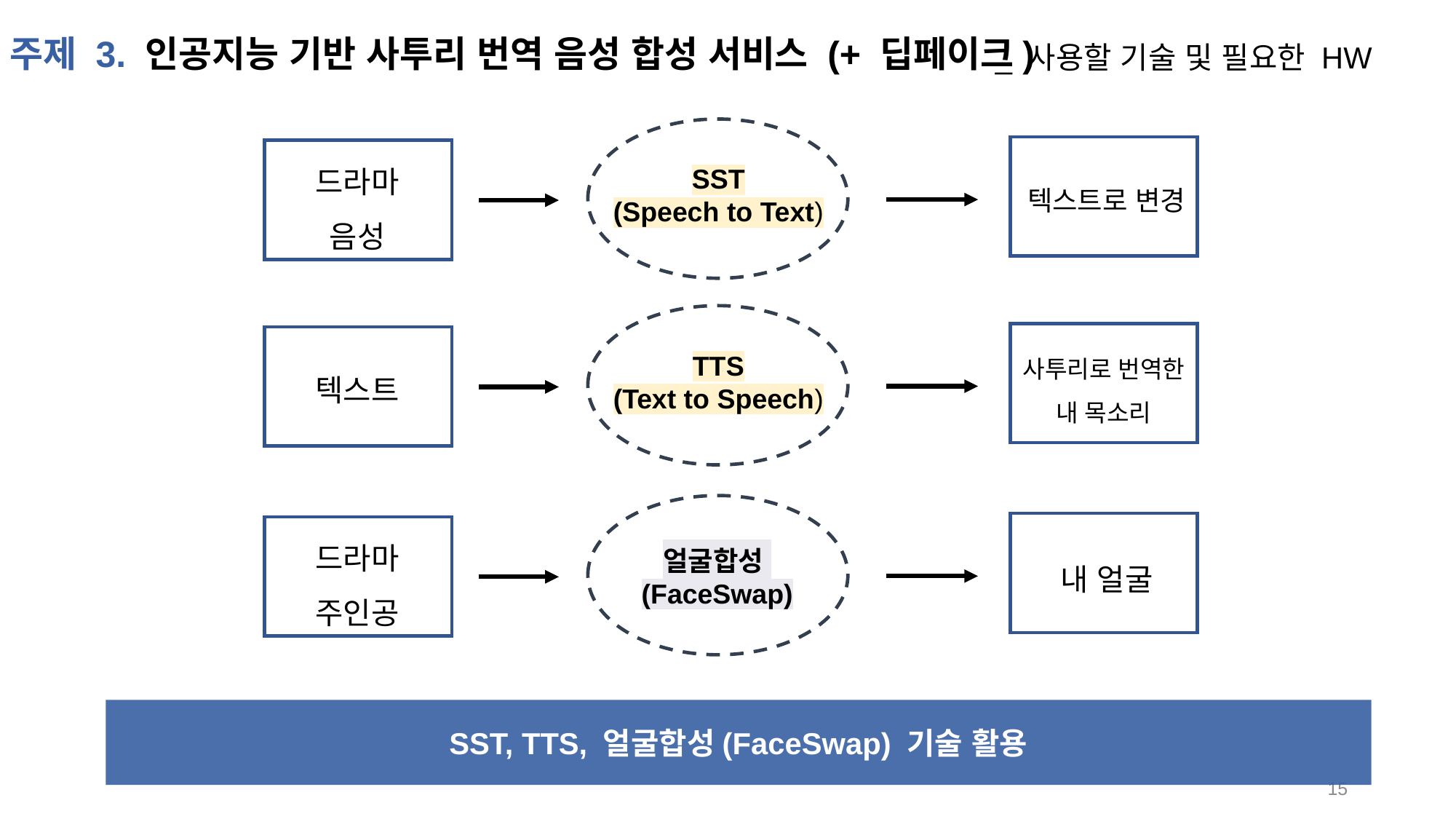

주제 3. 인공지능 기반 사투리 번역 음성 합성 서비스 (+ 딥페이크)
_ 사용할 기술 및 필요한 HW

드라마 음성

SST
(Speech to Text)
텍스트로 변경

사투리로 번역한 내 목소리
TTS
(Text to Speech)
텍스트

드라마 주인공

내 얼굴
얼굴합성
(FaceSwap)
SST, TTS, 얼굴합성(FaceSwap) 기술 활용
15